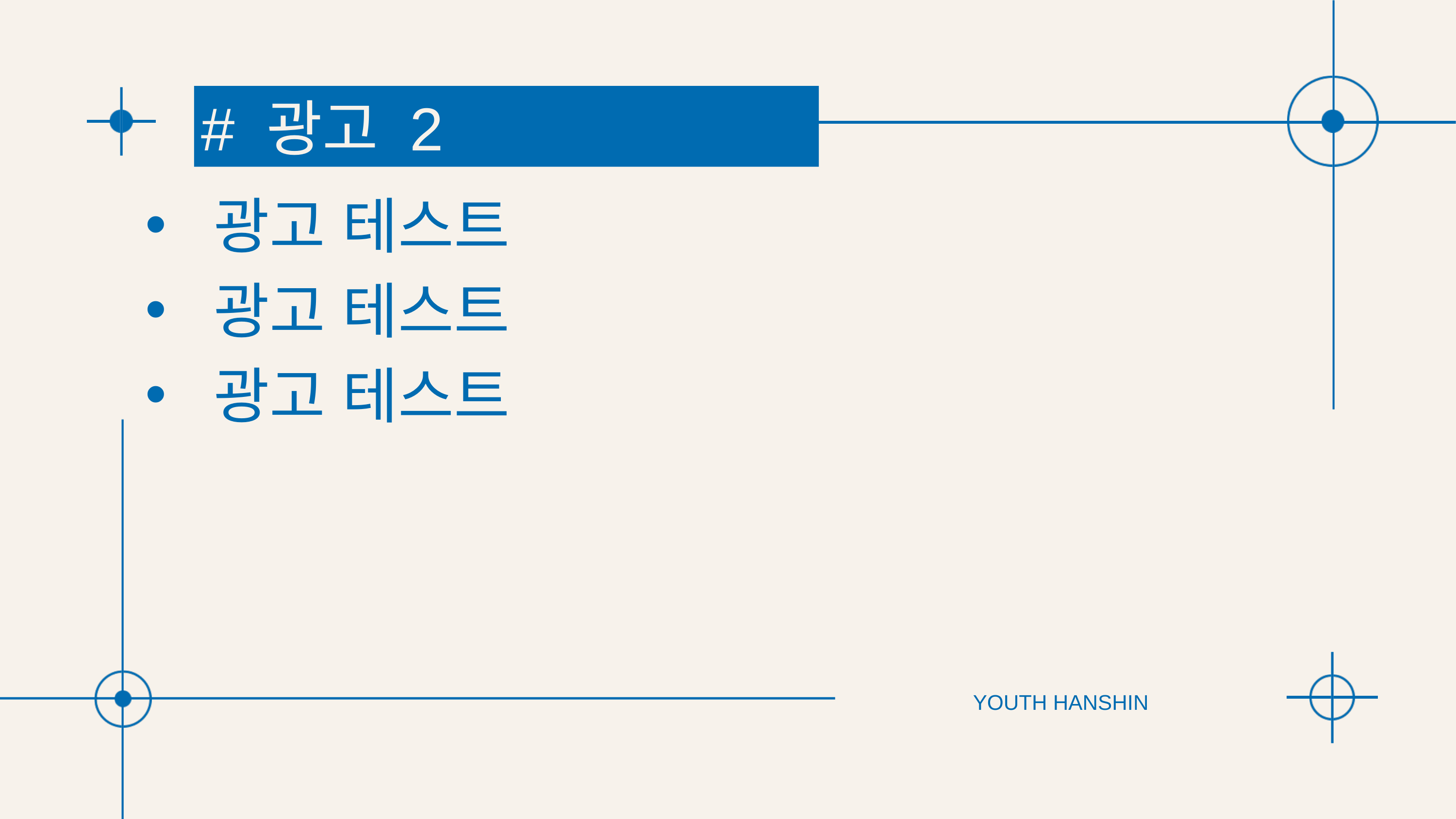

# # 광고 2
광고 테스트
광고 테스트
광고 테스트